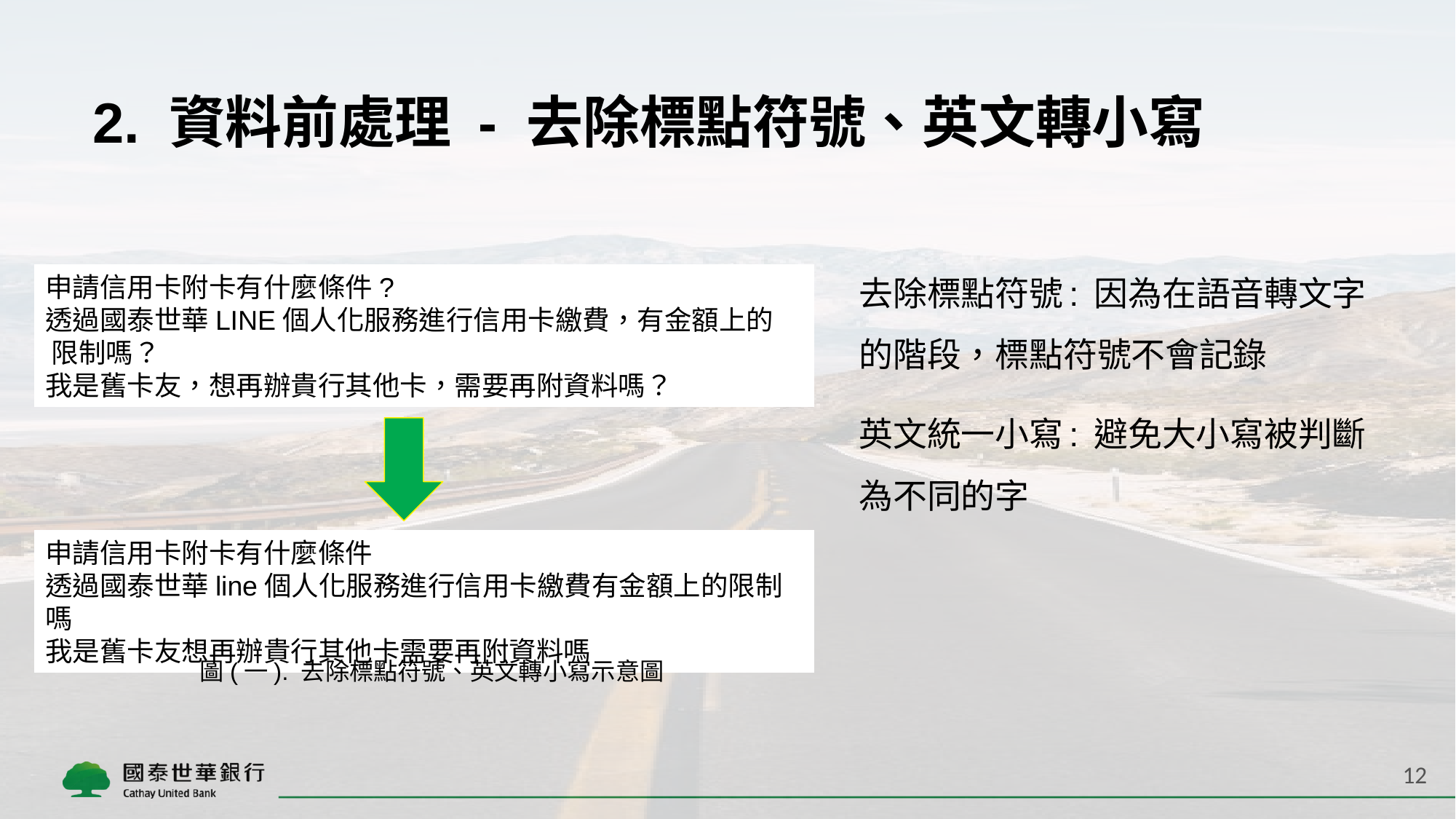

# 2. 資料前處理 - 去除標點符號、英文轉小寫
去除標點符號: 因為在語音轉文字的階段，標點符號不會記錄
英文統一小寫: 避免大小寫被判斷為不同的字

申請信用卡附卡有什麼條件?
透過國泰世華LINE個人化服務進行信用卡繳費，有金額上的      限制嗎？
我是舊卡友，想再辦貴行其他卡，需要再附資料嗎？

申請信用卡附卡有什麼條件
透過國泰世華line個人化服務進行信用卡繳費有金額上的限制嗎
我是舊卡友想再辦貴行其他卡需要再附資料嗎
圖(一). 去除標點符號、英文轉小寫示意圖
12